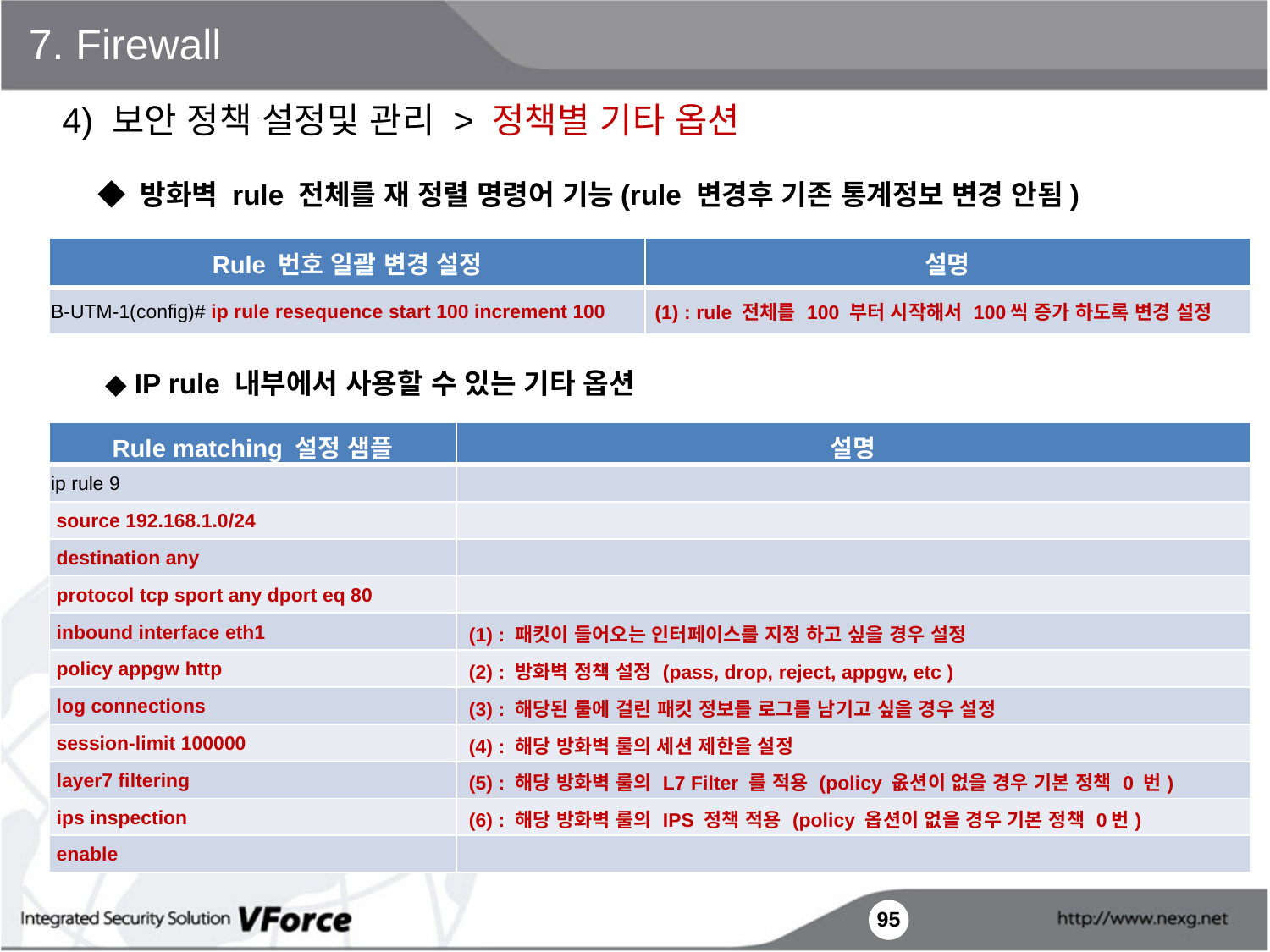

7. Firewall
4) 보안 정책 설정및 관리 > 정책별 기타 옵션
◆ 방화벽 rule 전체를 재 정렬 명령어 기능(rule 변경후 기존 통계정보 변경 안됨)
| Rule 번호 일괄 변경 설정 | 설명 |
| --- | --- |
| B-UTM-1(config)# ip rule resequence start 100 increment 100 | (1) : rule 전체를 100 부터 시작해서 100씩 증가 하도록 변경 설정 |
◆ IP rule 내부에서 사용할 수 있는 기타 옵션
| Rule matching 설정 샘플 | 설명 |
| --- | --- |
| ip rule 9 |  |
| source 192.168.1.0/24 |  |
| destination any |  |
| protocol tcp sport any dport eq 80 |  |
| inbound interface eth1 | (1) : 패킷이 들어오는 인터페이스를 지정 하고 싶을 경우 설정 |
| policy appgw http | (2) : 방화벽 정책 설정 (pass, drop, reject, appgw, etc ) |
| log connections | (3) : 해당된 룰에 걸린 패킷 정보를 로그를 남기고 싶을 경우 설정 |
| session-limit 100000 | (4) : 해당 방화벽 룰의 세션 제한을 설정 |
| layer7 filtering | (5) : 해당 방화벽 룰의 L7 Filter 를 적용 (policy 옶션이 없을 경우 기본 정책 0 번) |
| ips inspection | (6) : 해당 방화벽 룰의 IPS 정책 적용 (policy 옵션이 없을 경우 기본 정책 0번) |
| enable |  |